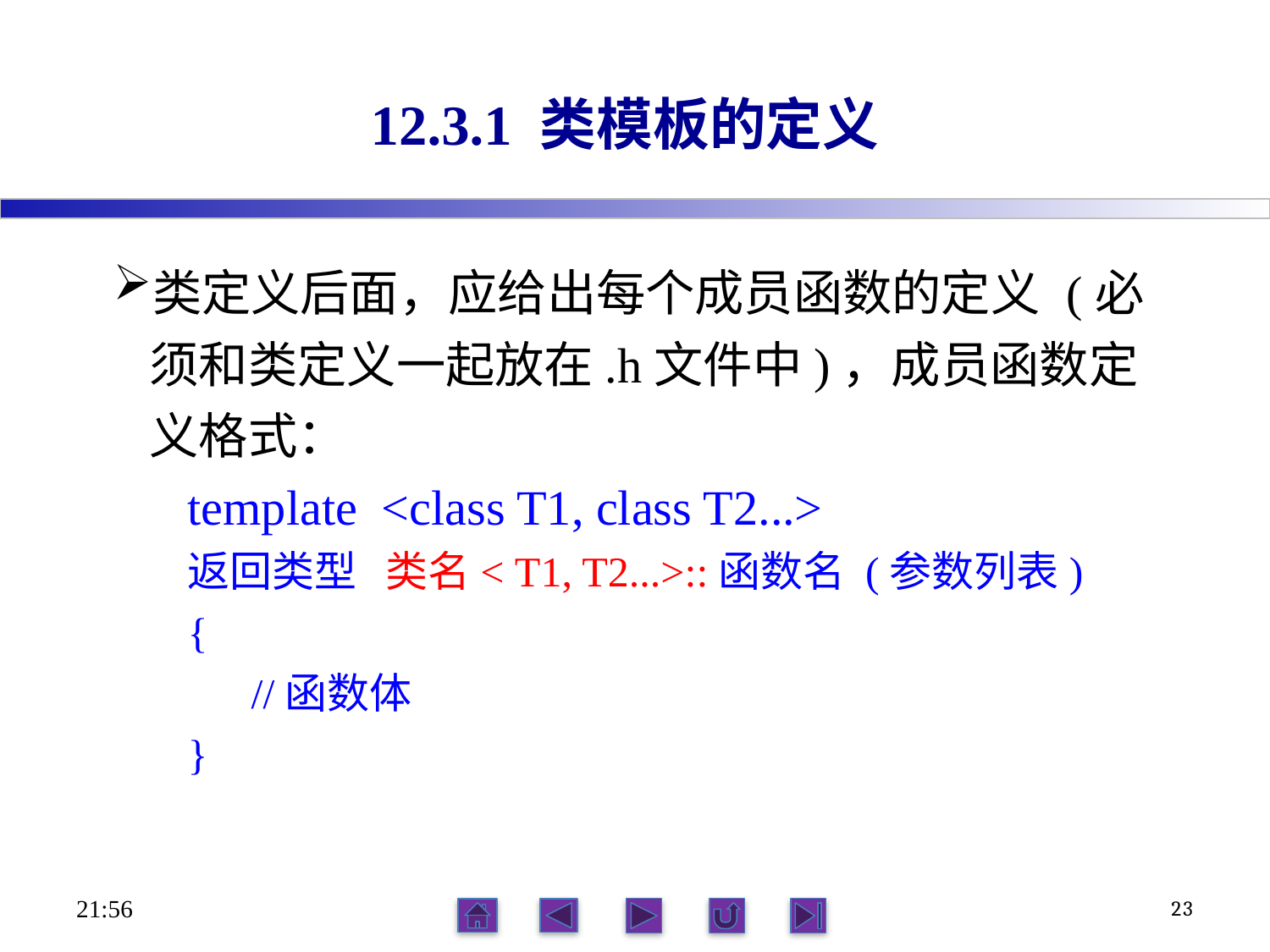

# 12.3.1 类模板的定义
类定义后面，应给出每个成员函数的定义 (必须和类定义一起放在.h文件中)，成员函数定义格式：
template  <class T1, class T2...>
返回类型   类名< T1, T2...>::函数名 (参数列表)
{
      //函数体
}
21:56
23